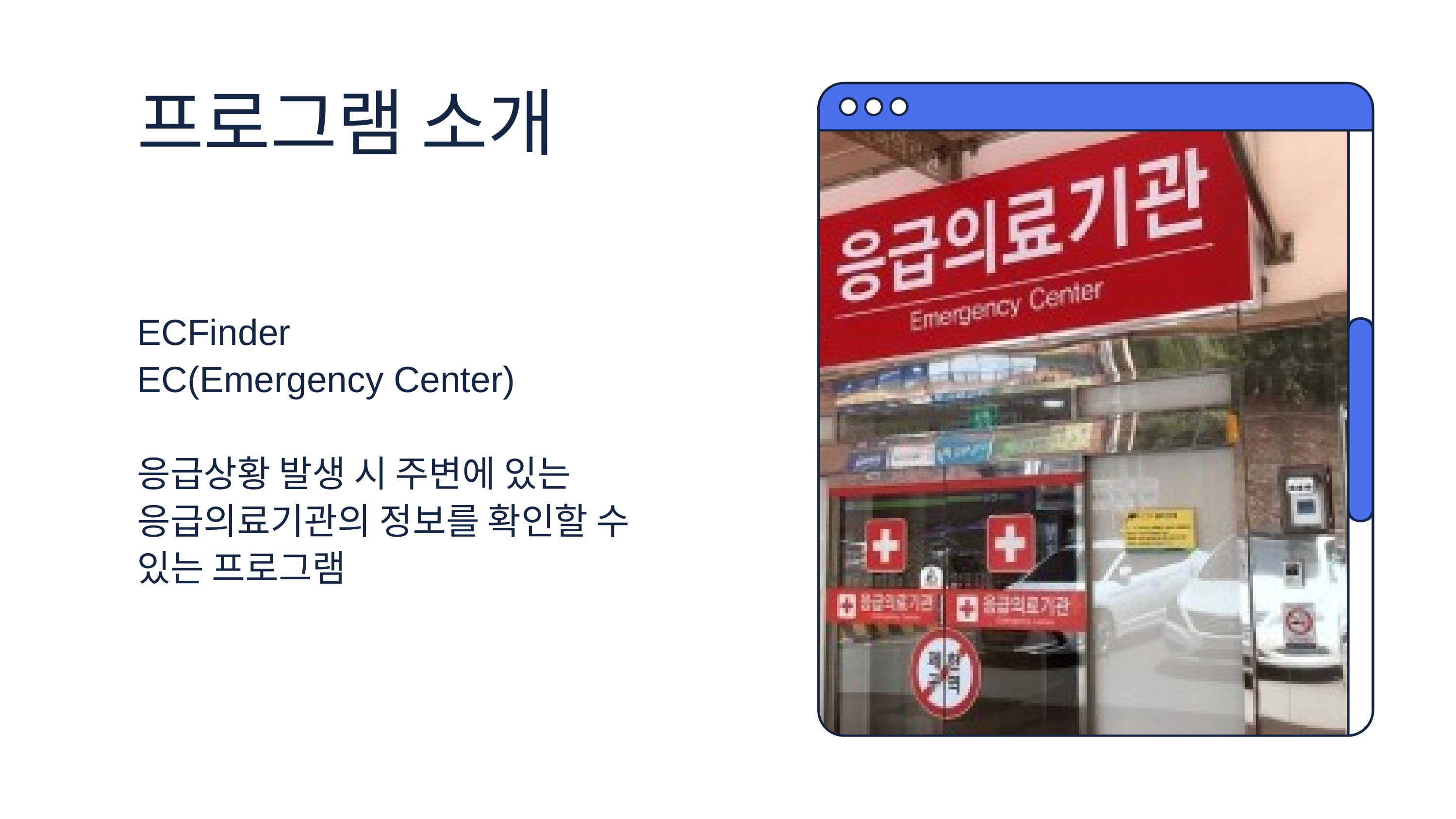

프로그램 소개

ECFinder
EC(Emergency Center)

응급상황 발생 시 주변에 있는
응급의료기관의 정보를 확인할 수 있는 프로그램